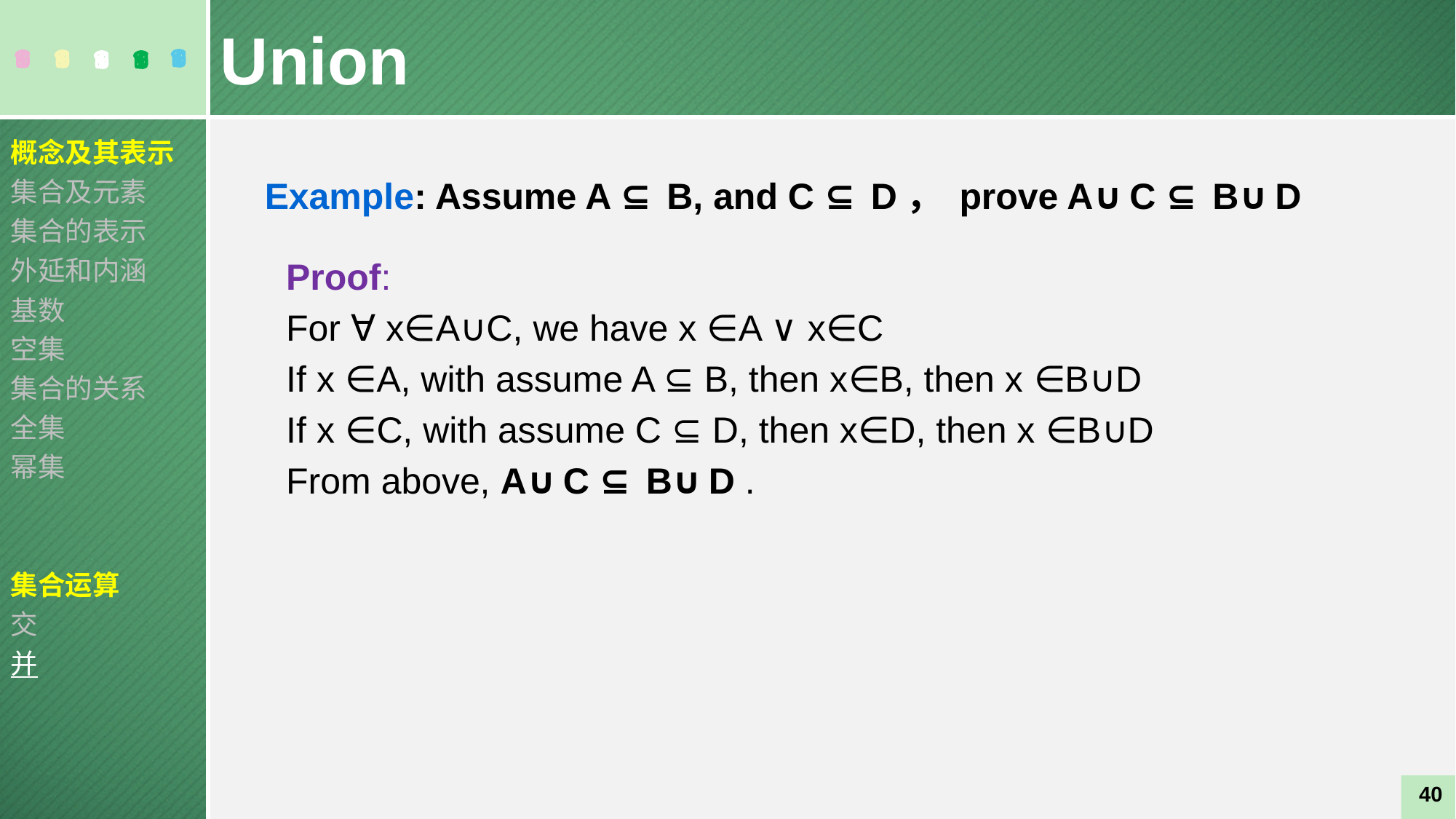

Union

概念及其表示
集合及元素
集合的表示
外延和内涵
基数
空集
集合的关系
全集
幂集

集合运算
交
并

Example: Assume A ⊆ B, and C ⊆ D， prove A∪C ⊆ B∪D
Proof:
For ∀ x∈A∪C, we have x ∈A ∨ x∈C
If x ∈A, with assume A ⊆ B, then x∈B, then x ∈B∪D
If x ∈C, with assume C ⊆ D, then x∈D, then x ∈B∪D
From above, A∪C ⊆ B∪D .

40